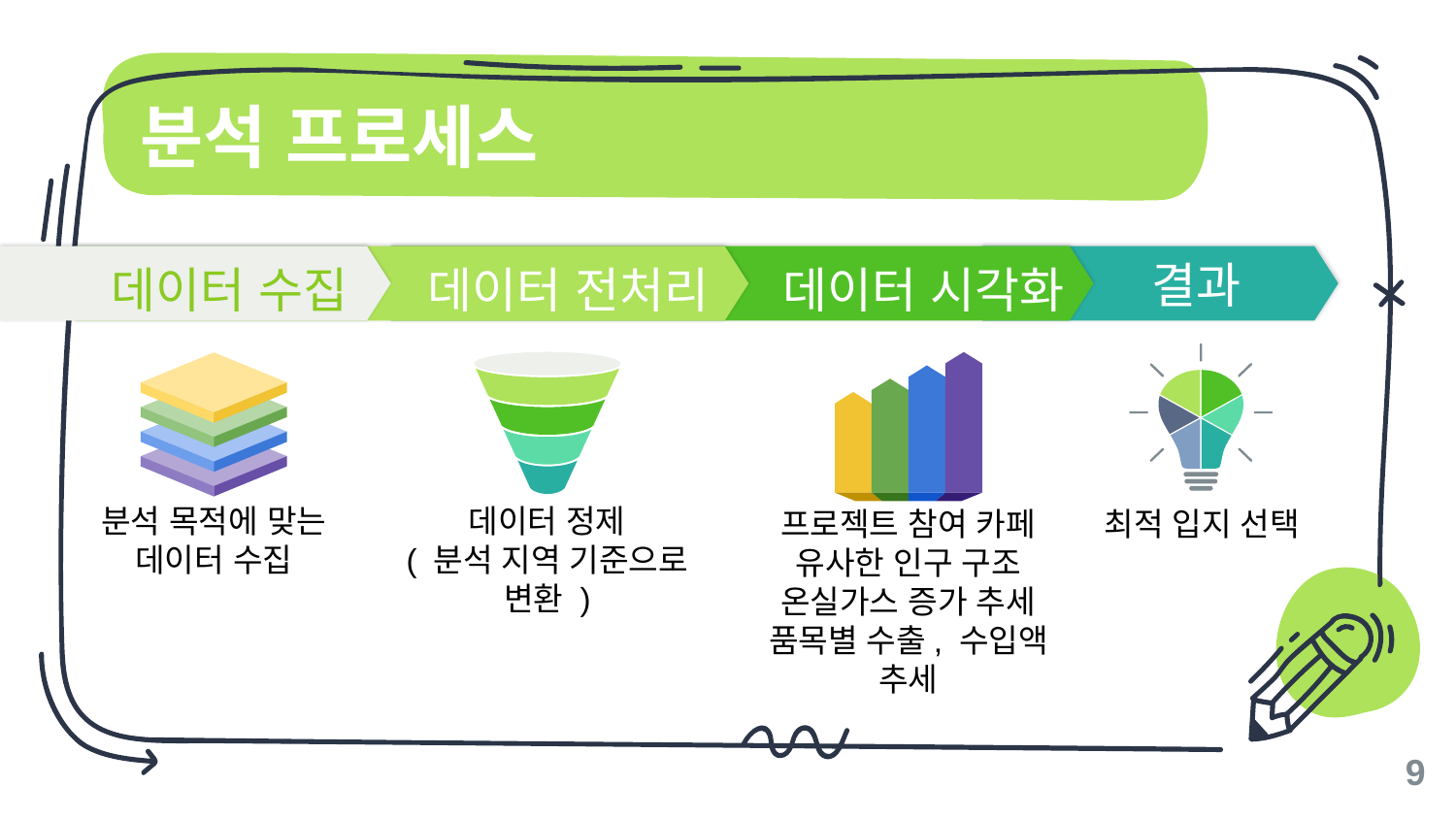

# 분석 프로세스
DEC

APR
결과
데이터 시각화
데이터 수집
데이터 전처리

분석 목적에 맞는
데이터 수집
데이터 정제
( 분석 지역 기준으로 변환 )
최적 입지 선택
프로젝트 참여 카페
유사한 인구 구조
온실가스 증가 추세
품목별 수출, 수입액 추세

9